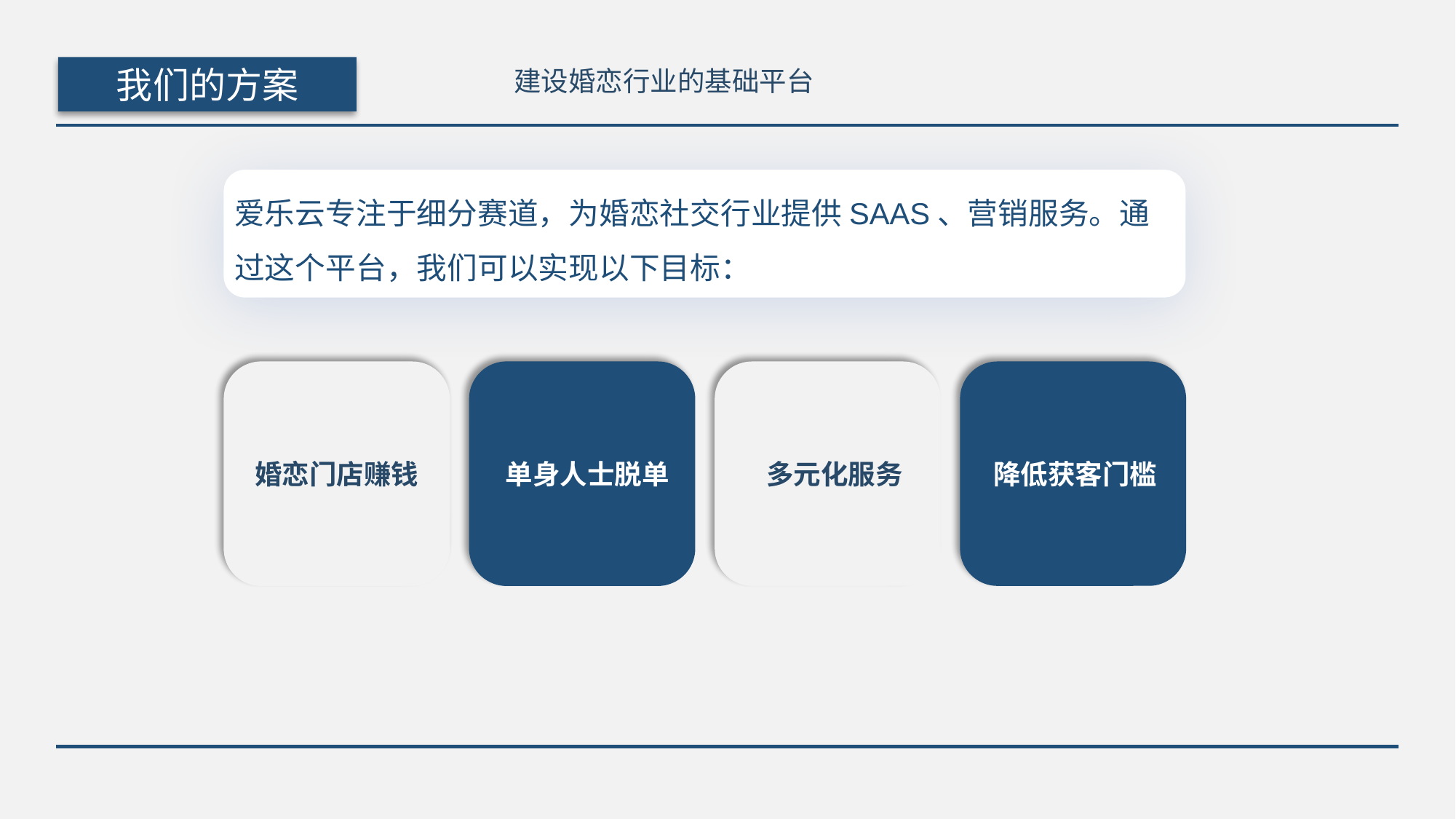

我们的方案
建设婚恋行业的基础平台

爱乐云专注于细分赛道，为婚恋社交行业提供SAAS、营销服务。通过这个平台，我们可以实现以下目标：

婚恋门店赚钱
单身人士脱单
多元化服务
降低获客门槛
4